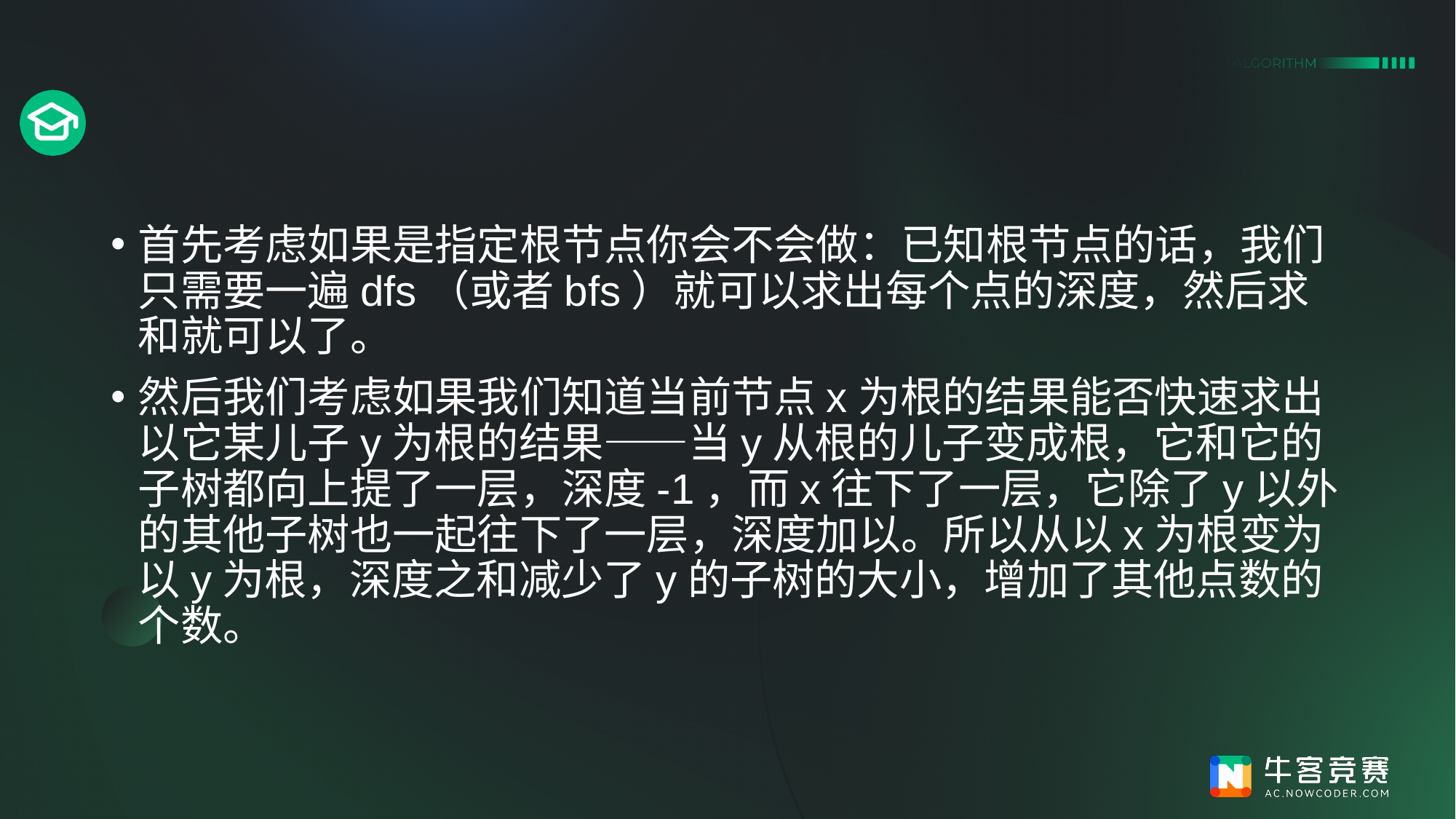

#
首先考虑如果是指定根节点你会不会做：已知根节点的话，我们只需要一遍dfs（或者bfs）就可以求出每个点的深度，然后求和就可以了。
然后我们考虑如果我们知道当前节点x为根的结果能否快速求出以它某儿子y为根的结果——当y从根的儿子变成根，它和它的子树都向上提了一层，深度-1，而x往下了一层，它除了y以外的其他子树也一起往下了一层，深度加以。所以从以x为根变为以y为根，深度之和减少了y的子树的大小，增加了其他点数的个数。